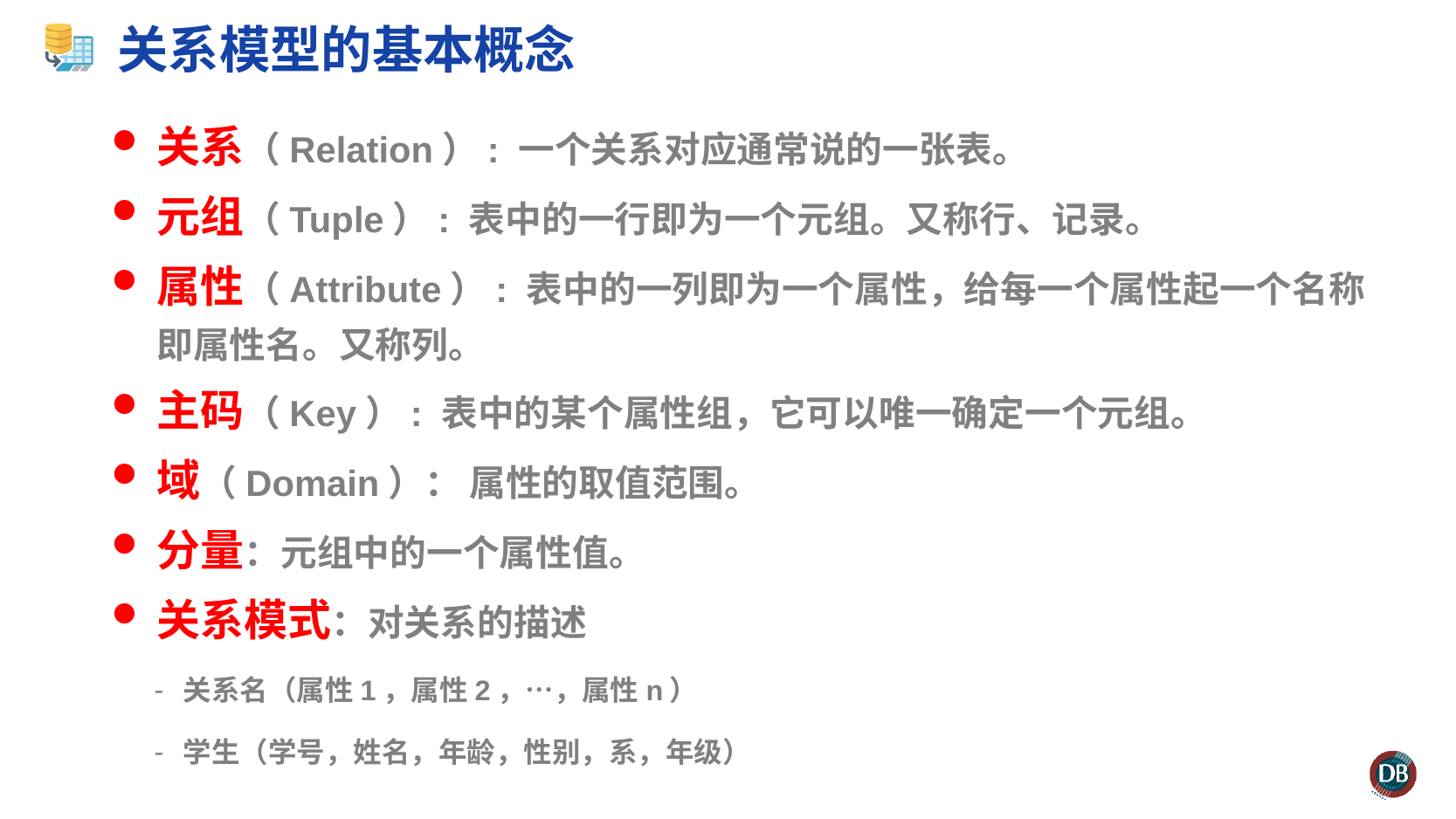

# 关系模型的基本概念
关系（Relation）: 一个关系对应通常说的一张表。
元组（Tuple）: 表中的一行即为一个元组。又称行、记录。
属性（Attribute）: 表中的一列即为一个属性，给每一个属性起一个名称即属性名。又称列。
主码（Key）: 表中的某个属性组，它可以唯一确定一个元组。
域（Domain）： 属性的取值范围。
分量：元组中的一个属性值。
关系模式：对关系的描述
关系名（属性1，属性2，…，属性n）
学生（学号，姓名，年龄，性别，系，年级）